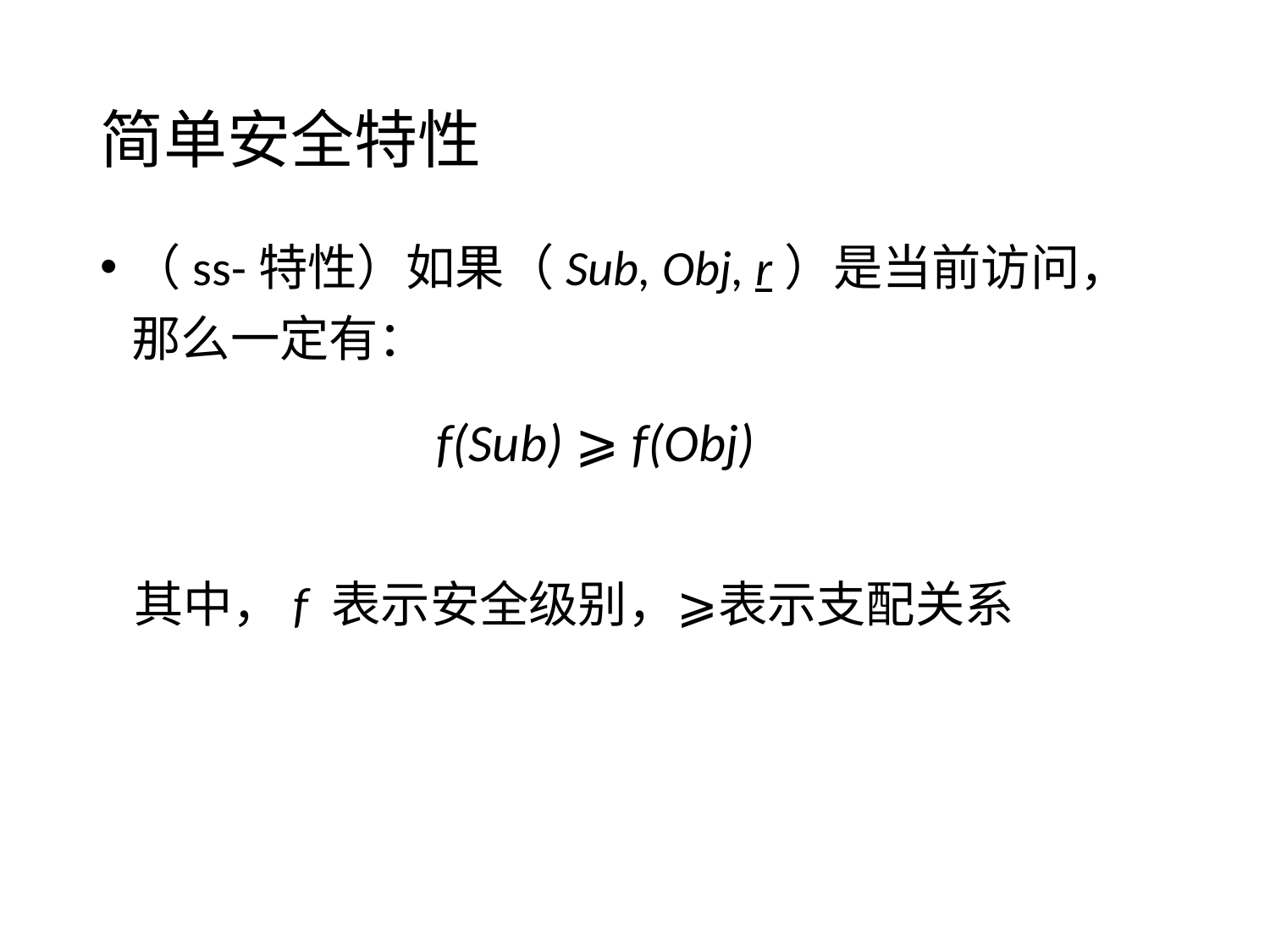

# 简单安全特性
（ss-特性）如果（Sub, Obj, r）是当前访问，那么一定有：

  其中，f 表示安全级别，⩾表示支配关系

f(Sub) ⩾ f(Obj)